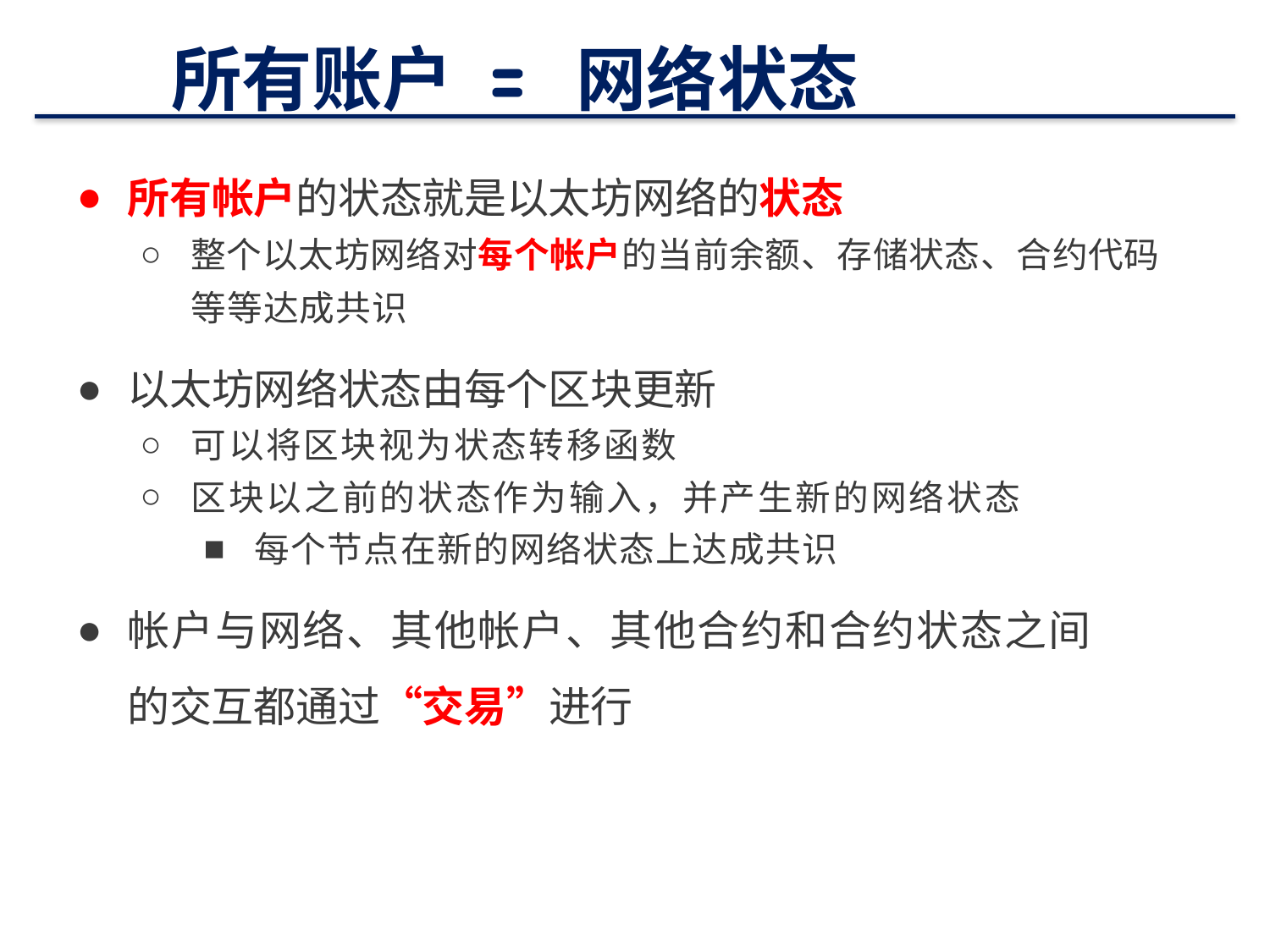

# 所有账户 = 网络状态
所有帐户的状态就是以太坊网络的状态
整个以太坊网络对每个帐户的当前余额、存储状态、合约代码等等达成共识
以太坊网络状态由每个区块更新
可以将区块视为状态转移函数
区块以之前的状态作为输入，并产生新的网络状态
每个节点在新的网络状态上达成共识
帐户与网络、其他帐户、其他合约和合约状态之间的交互都通过“交易”进行